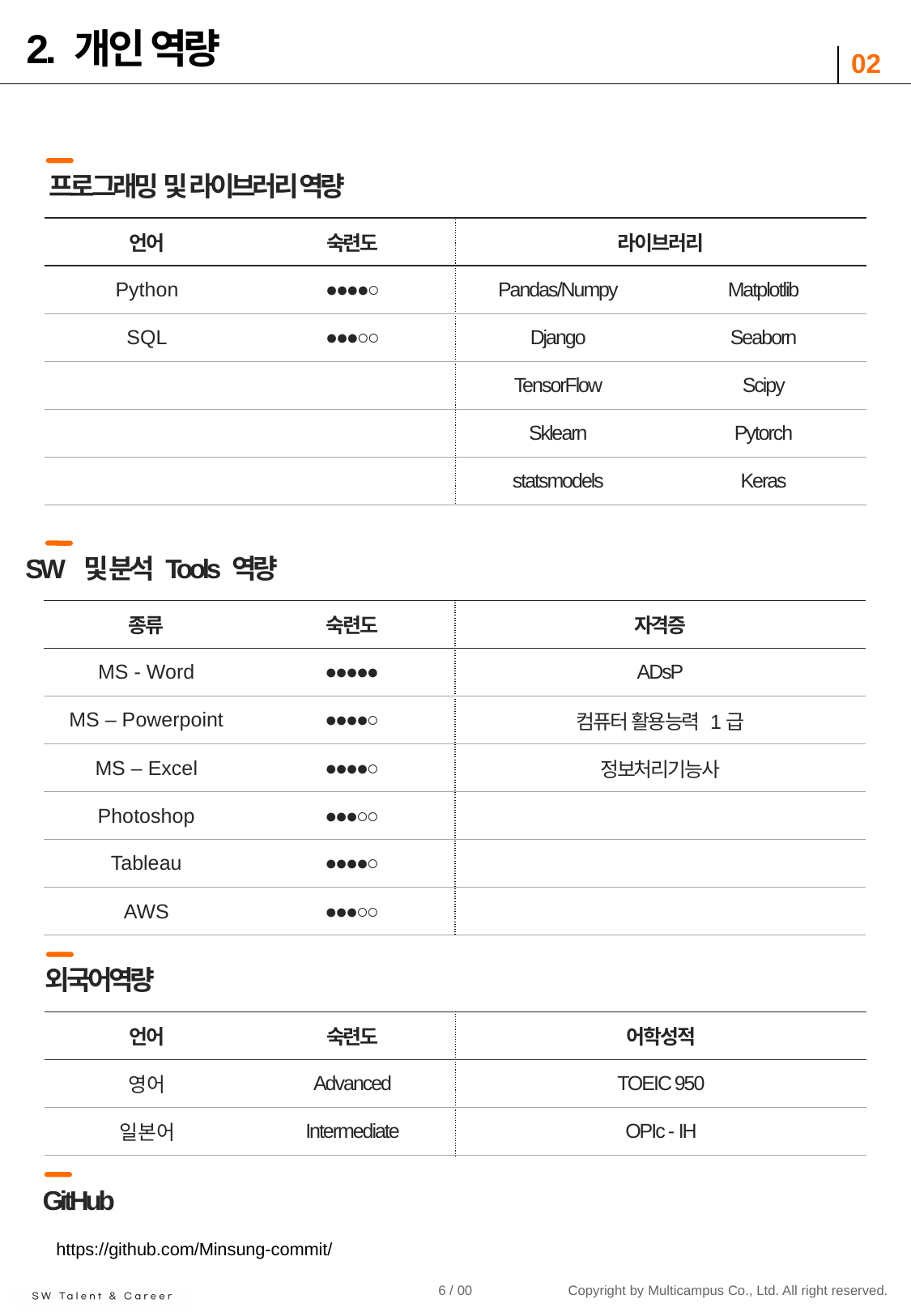

# 2. 개인 역량
02
프로그래밍  및 라이브러리 역량
| 언어 | 숙련도 | 라이브러리 | 숙련도 |
| --- | --- | --- | --- |
| Python | ●●●●○ | Pandas/Numpy | Matplotlib |
| SQL | ●●●○○ | Django | Seaborn |
|  |  | TensorFlow | Scipy |
|  |  | Sklearn | Pytorch |
|  |  | statsmodels | Keras |
SW  및 분석 Tools 역량
| 종류 | 숙련도 | 자격증 | 숙련도 |
| --- | --- | --- | --- |
| MS - Word | ●●●●● | ADsP |  |
| MS – Powerpoint | ●●●●○ | 컴퓨터 활용능력 1급 |  |
| MS – Excel | ●●●●○ | 정보처리기능사 |  |
| Photoshop | ●●●○○ |  |  |
| Tableau | ●●●●○ |  |  |
| AWS | ●●●○○ |  |  |
외국어역량
| 언어 | 숙련도 | 어학성적 |
| --- | --- | --- |
| 영어 | Advanced | TOEIC 950 |
| 일본어 | Intermediate | OPIc - IH |
GitHub
https://github.com/Minsung-commit/